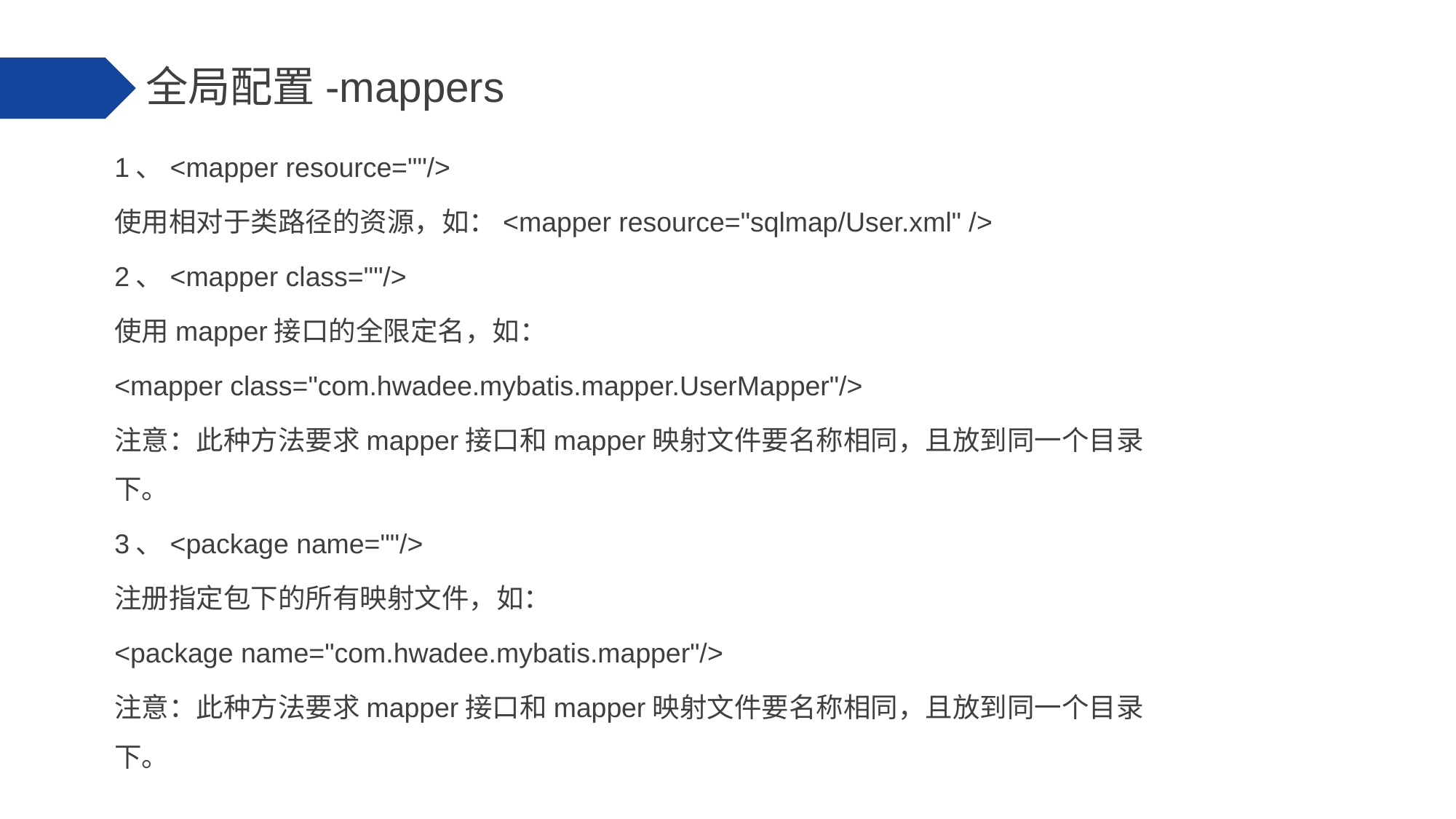

全局配置-mappers
1、<mapper resource=""/>
使用相对于类路径的资源，如：<mapper resource="sqlmap/User.xml" />
2、<mapper class=""/>
使用mapper接口的全限定名，如：
<mapper class="com.hwadee.mybatis.mapper.UserMapper"/>
注意：此种方法要求mapper接口和mapper映射文件要名称相同，且放到同一个目录下。
3、<package name=""/>
注册指定包下的所有映射文件，如：
<package name="com.hwadee.mybatis.mapper"/>
注意：此种方法要求mapper接口和mapper映射文件要名称相同，且放到同一个目录下。